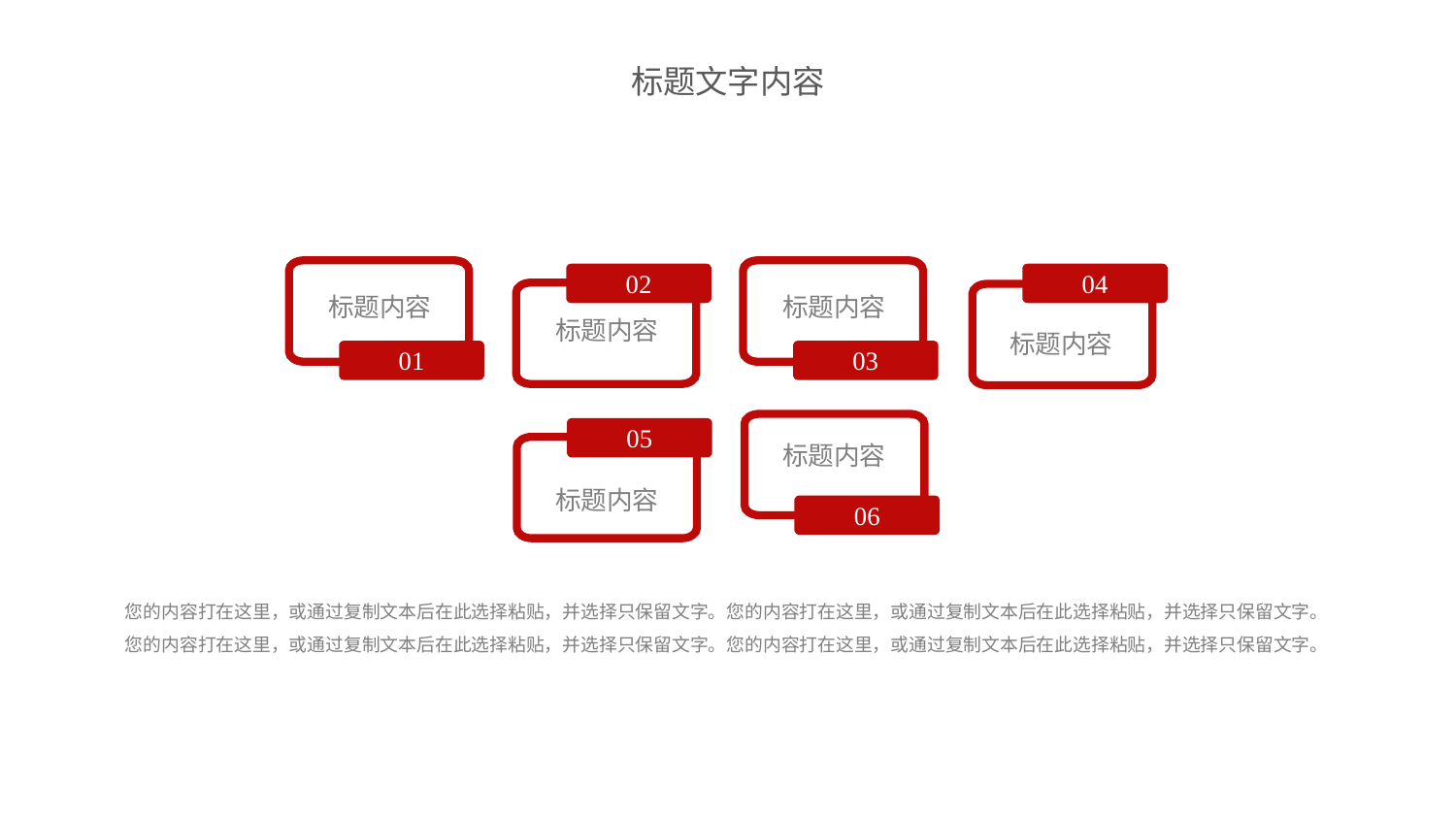

标题文字内容

标题内容
01
02

标题内容

标题内容
03
04

标题内容

标题内容
06
05

标题内容
您的内容打在这里，或通过复制文本后在此选择粘贴，并选择只保留文字。您的内容打在这里，或通过复制文本后在此选择粘贴，并选择只保留文字。您的内容打在这里，或通过复制文本后在此选择粘贴，并选择只保留文字。您的内容打在这里，或通过复制文本后在此选择粘贴，并选择只保留文字。